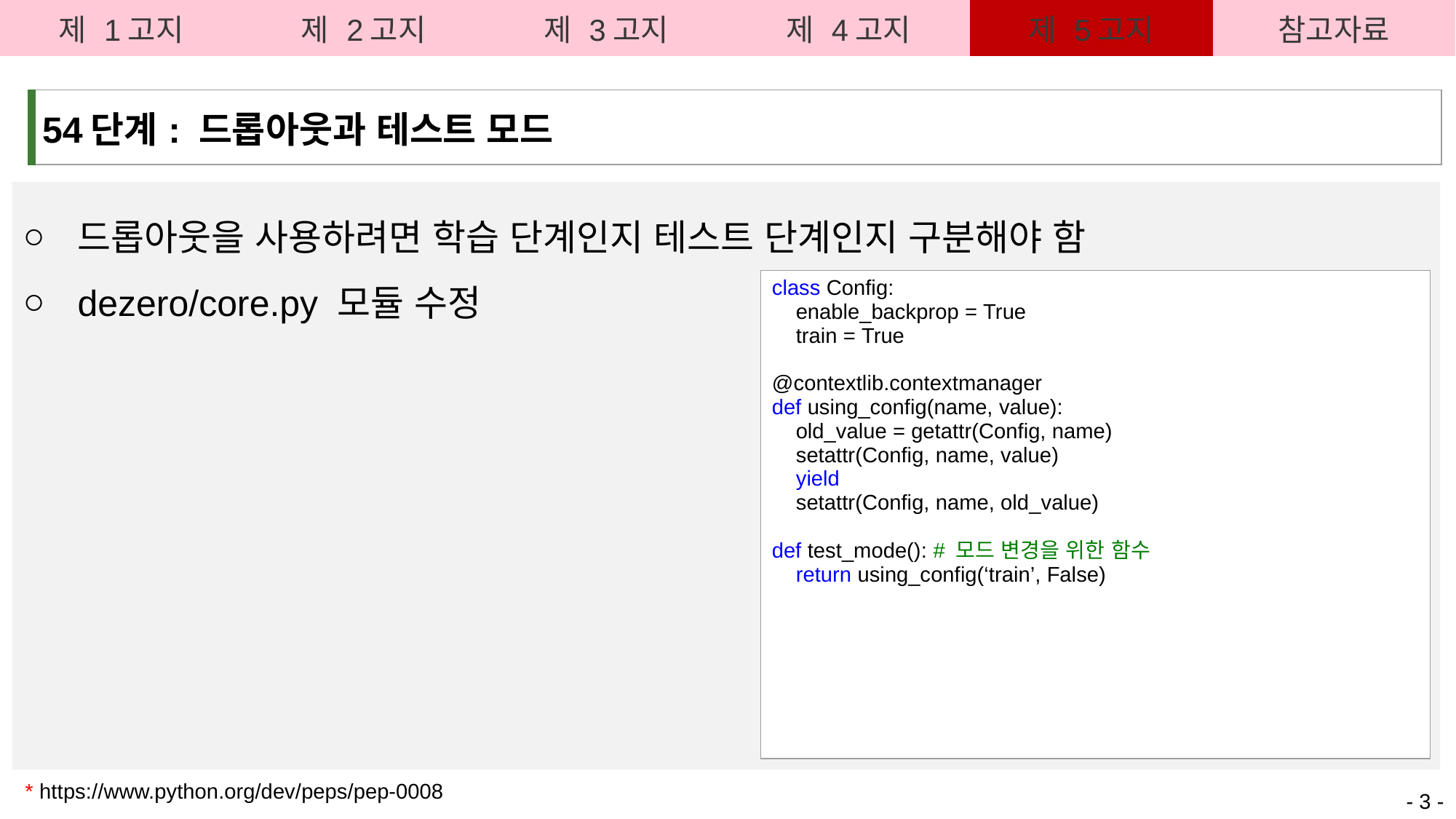

| 제 1고지 | 제 2고지 | 제 3고지 | 제 4고지 | 제 5고지 | 참고자료 |
| --- | --- | --- | --- | --- | --- |
| 54단계: 드롭아웃과 테스트 모드 |
| --- |
드롭아웃을 사용하려면 학습 단계인지 테스트 단계인지 구분해야 함
dezero/core.py 모듈 수정

| class Config:     enable\_backprop = True     train = True @contextlib.contextmanager def using\_config(name, value):     old\_value = getattr(Config, name)     setattr(Config, name, value)     yield     setattr(Config, name, old\_value) def test\_mode(): # 모드 변경을 위한 함수 return using\_config(‘train’, False) |
| --- |
* https://www.python.org/dev/peps/pep-0008
- 3 -